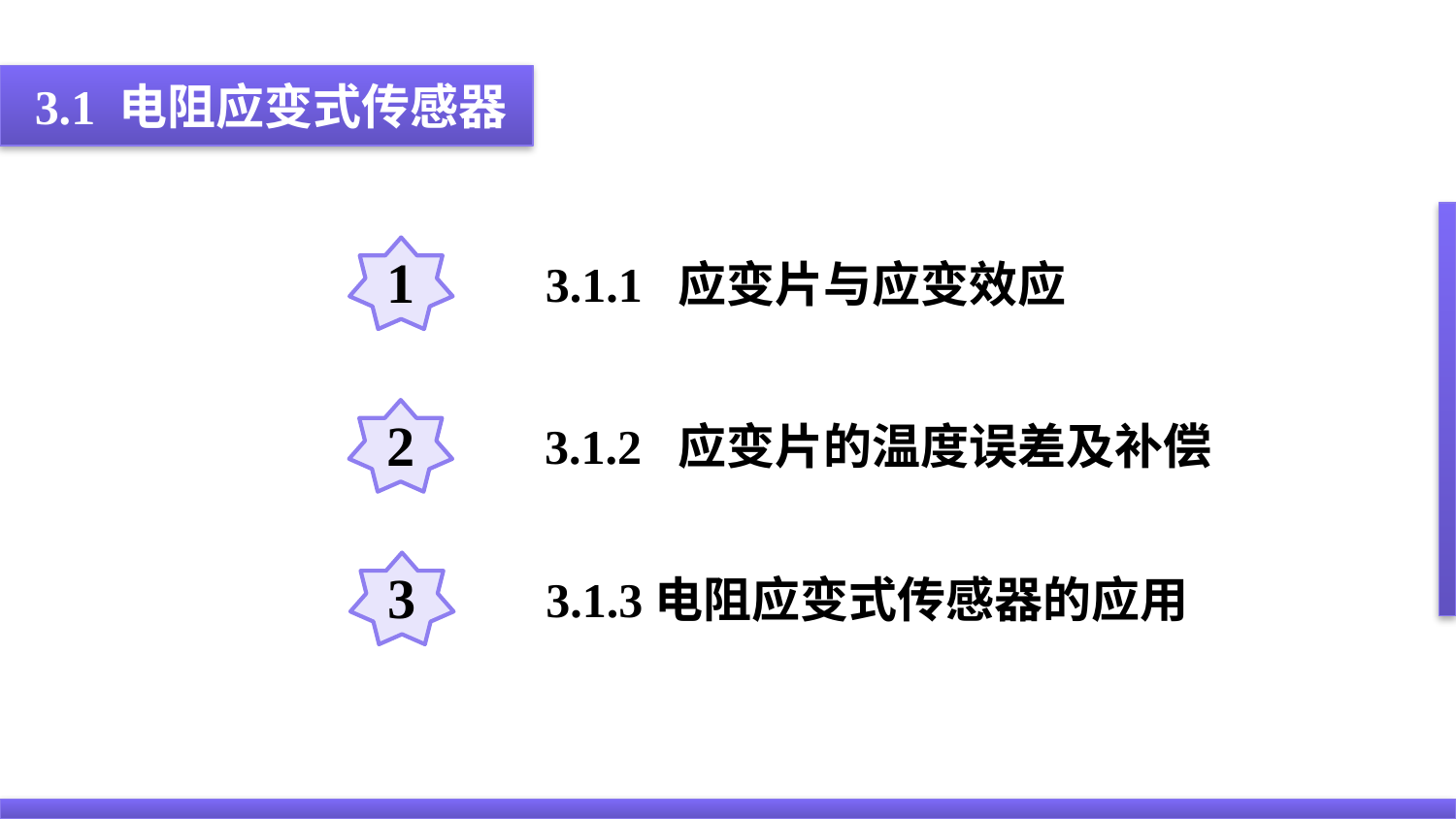

3.1 电阻应变式传感器
1
3.1.1  应变片与应变效应
2
3.1.2  应变片的温度误差及补偿
3
3.1.3电阻应变式传感器的应用